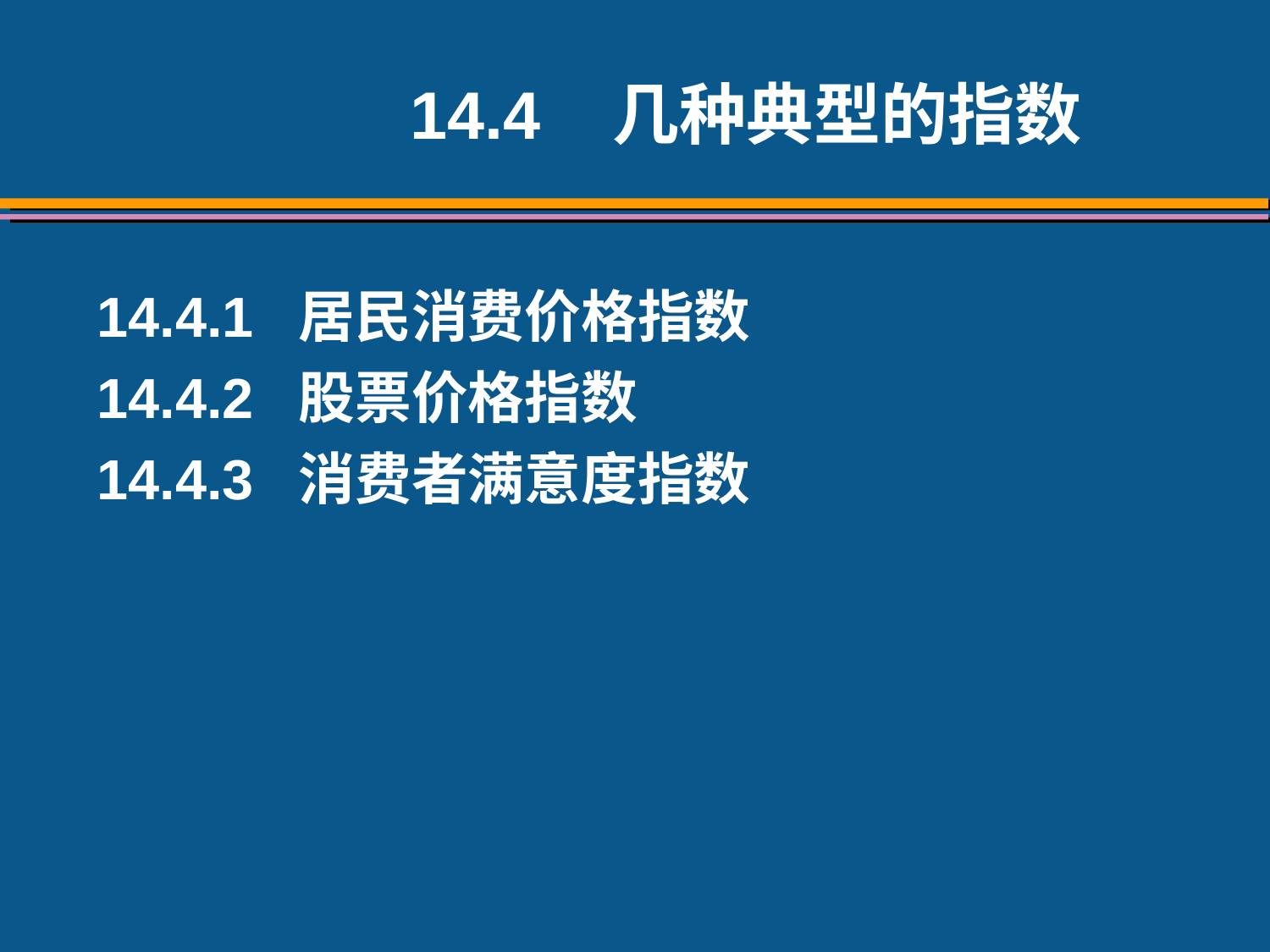

14.4   几种典型的指数
14.4.1  居民消费价格指数
14.4.2  股票价格指数
14.4.3  消费者满意度指数